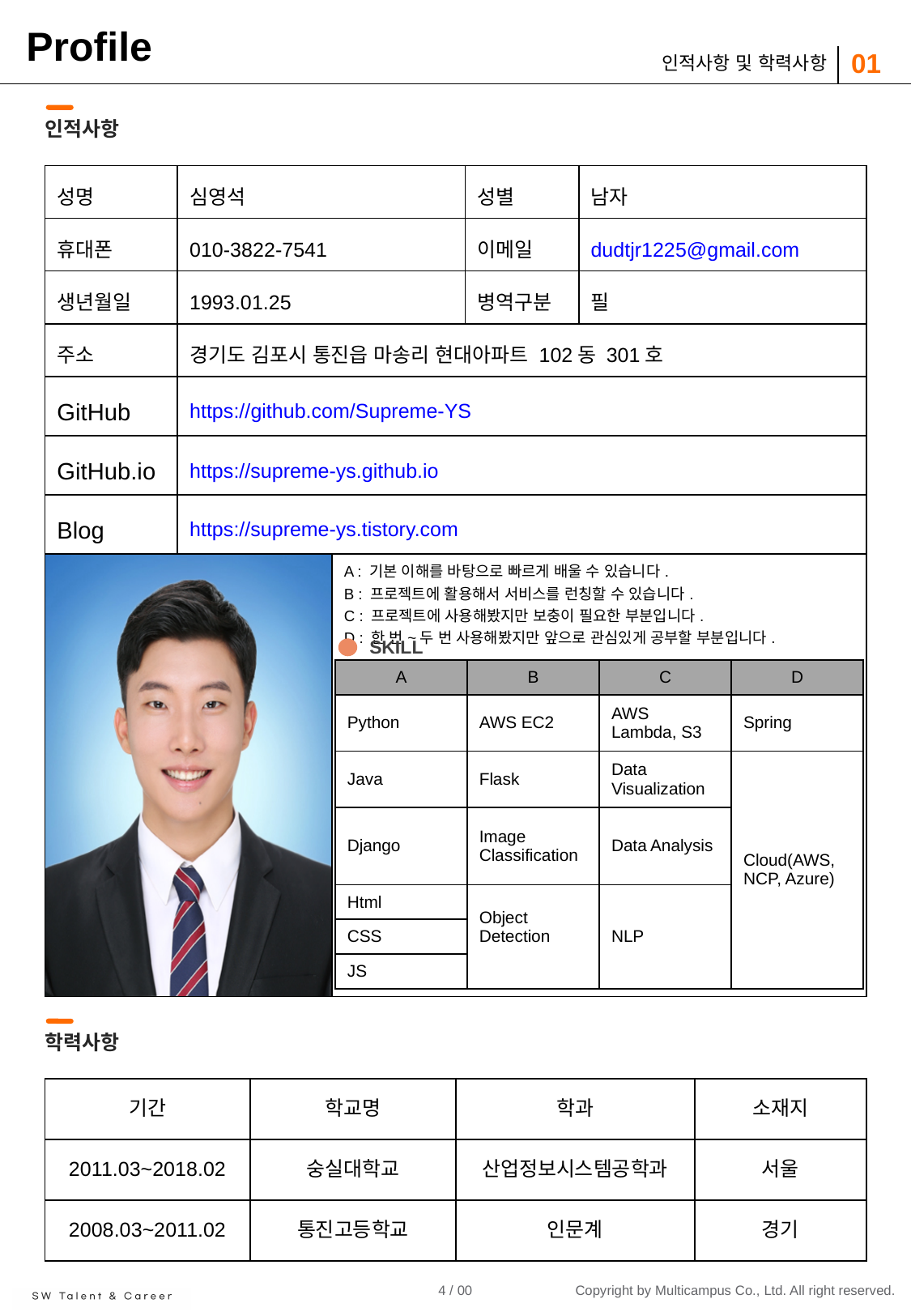

# Profile
01
인적사항 및 학력사항
인적사항
| 성명 | 심영석 |  | 성별 | 남자 |
| --- | --- | --- | --- | --- |
| 휴대폰 | 010-3822-7541 |  | 이메일 | dudtjr1225@gmail.com |
| 생년월일 | 1993.01.25 |  | 병역구분 | 필 |
| 주소 | 경기도 김포시 통진읍 마송리 현대아파트 102동 301호 |  |  |  |
| GitHub | https://github.com/Supreme-YS |  |  |  |
| GitHub.io | https://supreme-ys.github.io |  |  |  |
| Blog | https://supreme-ys.tistory.com |  |  |  |
|  |  | A : 기본 이해를 바탕으로 빠르게 배울 수 있습니다. B : 프로젝트에 활용해서 서비스를 런칭할 수 있습니다. C : 프로젝트에 사용해봤지만 보충이 필요한 부분입니다. D : 한 번~두 번 사용해봤지만 앞으로 관심있게 공부할 부분입니다. |  |  |
SKILL

| A | B | C | D |
| --- | --- | --- | --- |
| Python | AWS EC2 | AWS Lambda, S3 | Spring |
| Java | Flask | Data Visualization | Cloud(AWS, NCP, Azure) |
| Django | Image Classification | Data Analysis |  |
| Html | Object Detection | NLP |  |
| CSS |  |  |  |
| JS |  |  |  |
학력사항
| 기간 | 학교명 | 학과 | 소재지 |
| --- | --- | --- | --- |
| 2011.03~2018.02 | 숭실대학교 | 산업정보시스템공학과 | 서울 |
| 2008.03~2011.02 | 통진고등학교 | 인문계 | 경기 |